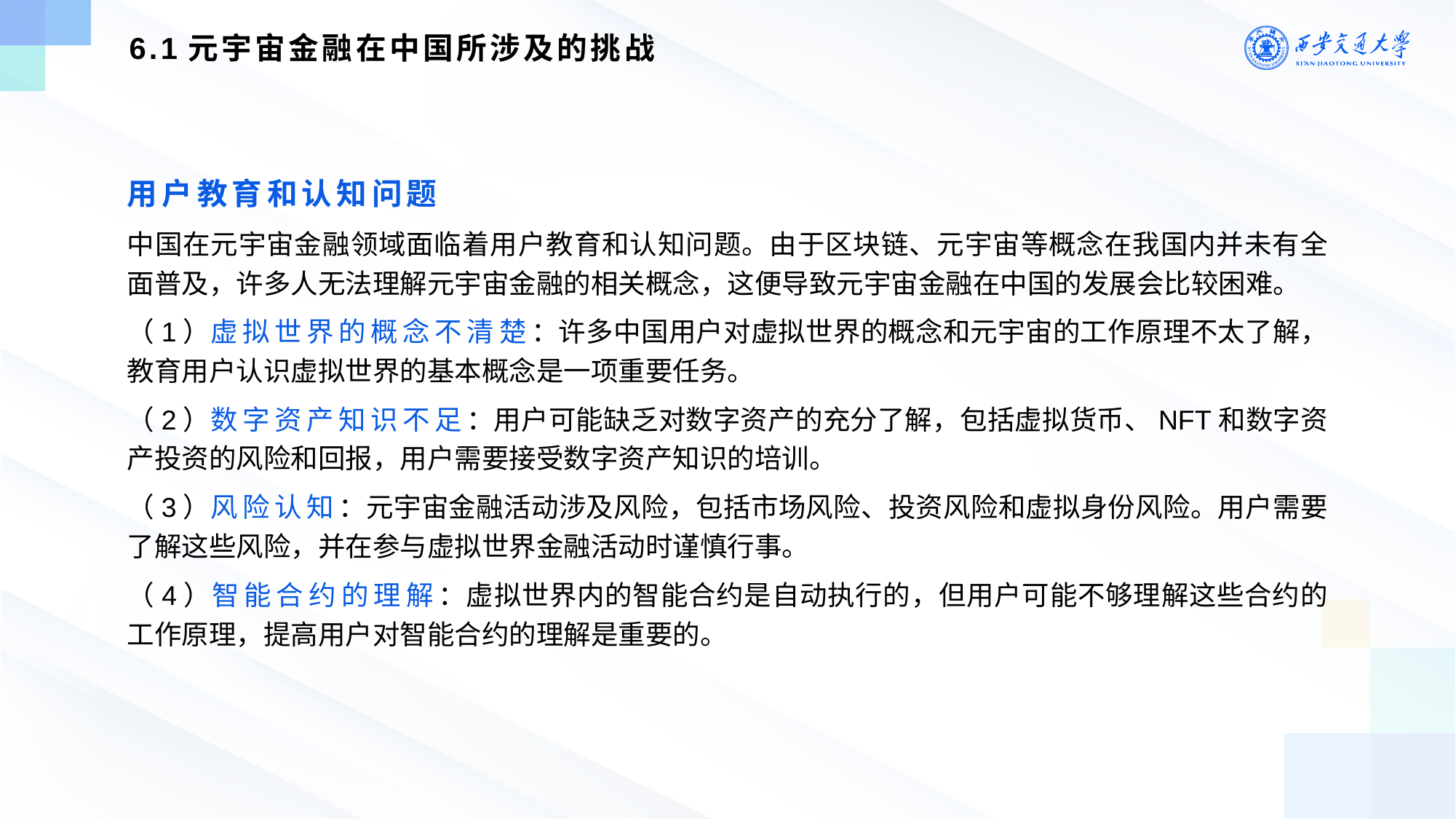

6.1元宇宙金融在中国所涉及的挑战
用户教育和认知问题
中国在元宇宙金融领域面临着用户教育和认知问题。由于区块链、元宇宙等概念在我国内并未有全面普及，许多人无法理解元宇宙金融的相关概念，这便导致元宇宙金融在中国的发展会比较困难。
（1）虚拟世界的概念不清楚：许多中国用户对虚拟世界的概念和元宇宙的工作原理不太了解，教育用户认识虚拟世界的基本概念是一项重要任务。
（2）数字资产知识不足：用户可能缺乏对数字资产的充分了解，包括虚拟货币、NFT和数字资产投资的风险和回报，用户需要接受数字资产知识的培训。
（3）风险认知：元宇宙金融活动涉及风险，包括市场风险、投资风险和虚拟身份风险。用户需要了解这些风险，并在参与虚拟世界金融活动时谨慎行事。
（4）智能合约的理解：虚拟世界内的智能合约是自动执行的，但用户可能不够理解这些合约的工作原理，提高用户对智能合约的理解是重要的。